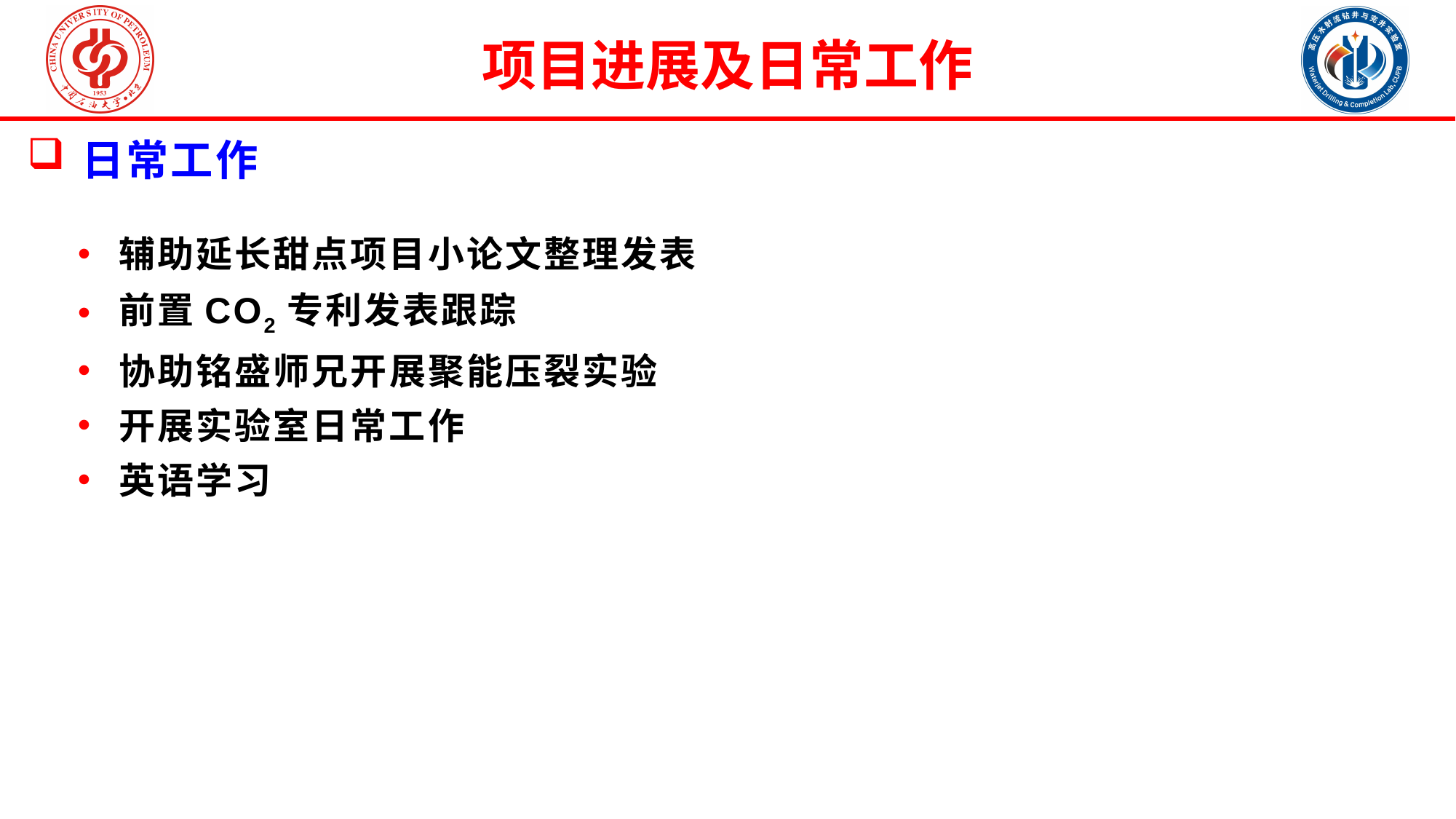

项目进展及日常工作
日常工作
辅助延长甜点项目小论文整理发表
前置CO2专利发表跟踪
协助铭盛师兄开展聚能压裂实验
开展实验室日常工作
英语学习